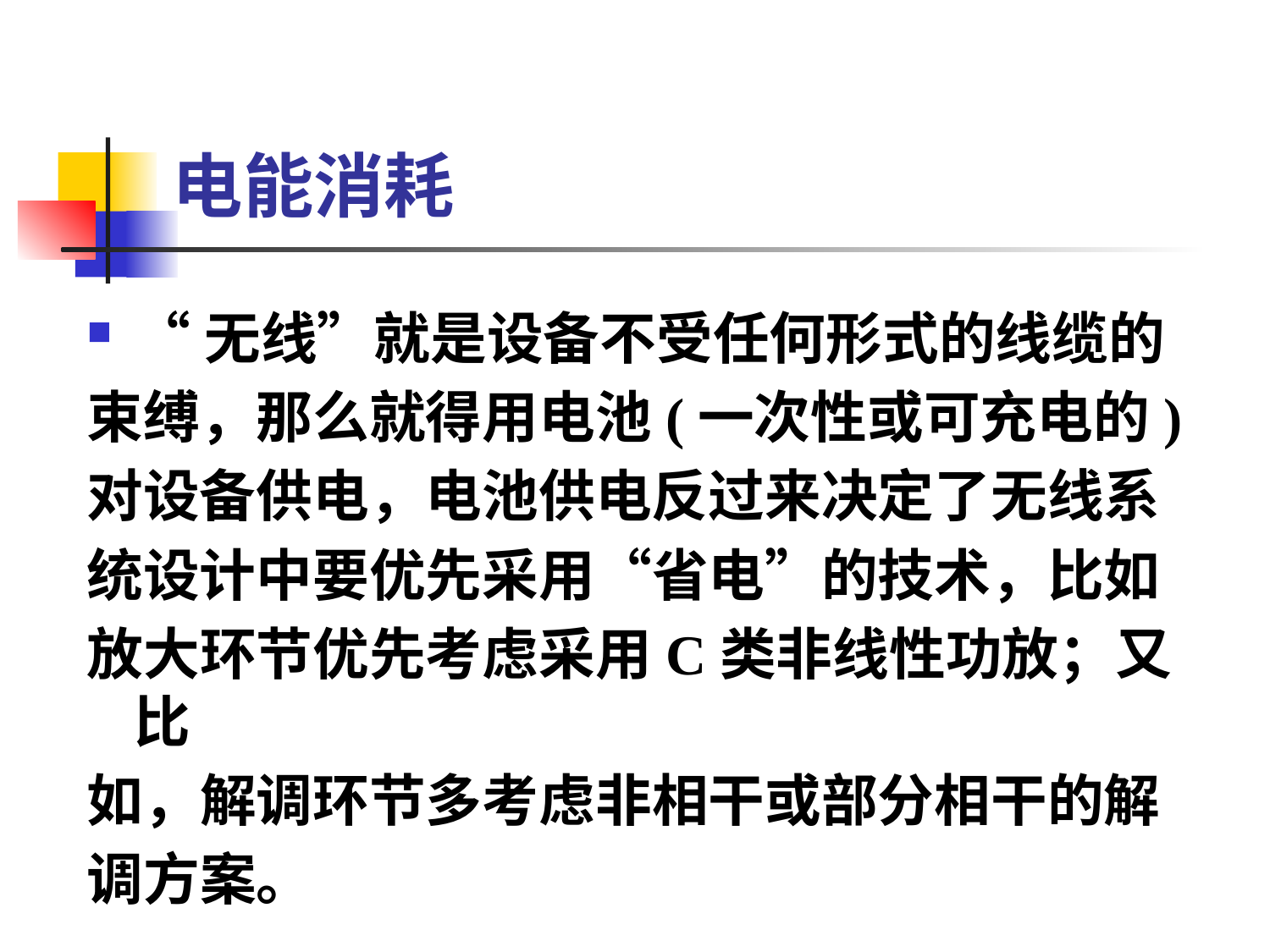

# 电能消耗
“无线”就是设备不受任何形式的线缆的
束缚，那么就得用电池(一次性或可充电的)
对设备供电，电池供电反过来决定了无线系
统设计中要优先采用“省电”的技术，比如
放大环节优先考虑采用C类非线性功放；又比
如，解调环节多考虑非相干或部分相干的解
调方案。